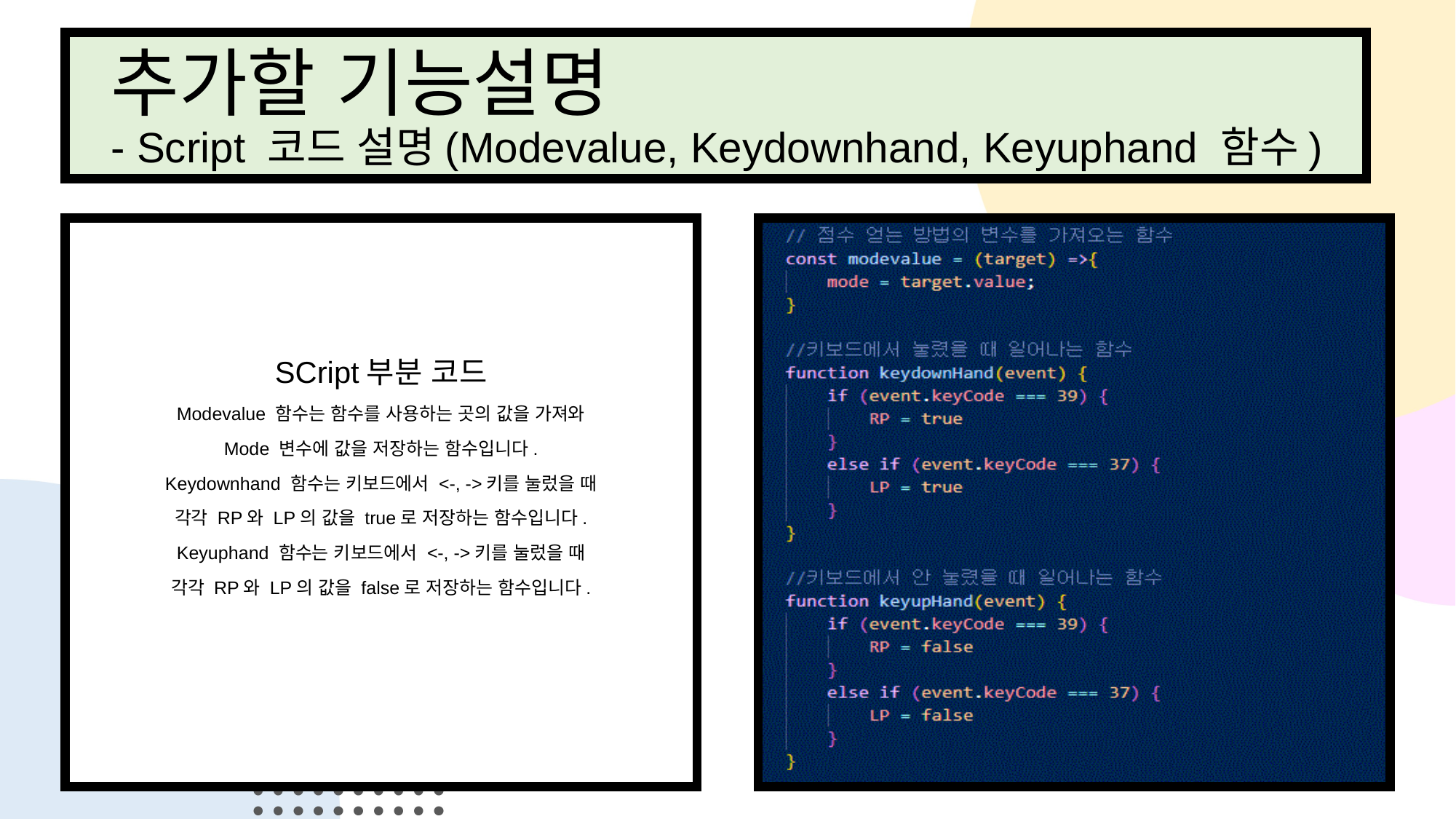

# 추가할 기능설명 - Script 코드 설명(Modevalue, Keydownhand, Keyuphand 함수)

SCript부분 코드
Modevalue 함수는 함수를 사용하는 곳의 값을 가져와
Mode 변수에 값을 저장하는 함수입니다.
Keydownhand 함수는 키보드에서 <-, ->키를 눌렀을 때
각각 RP와 LP의 값을 true로 저장하는 함수입니다.
Keyuphand 함수는 키보드에서 <-, ->키를 눌렀을 때
각각 RP와 LP의 값을 false로 저장하는 함수입니다.